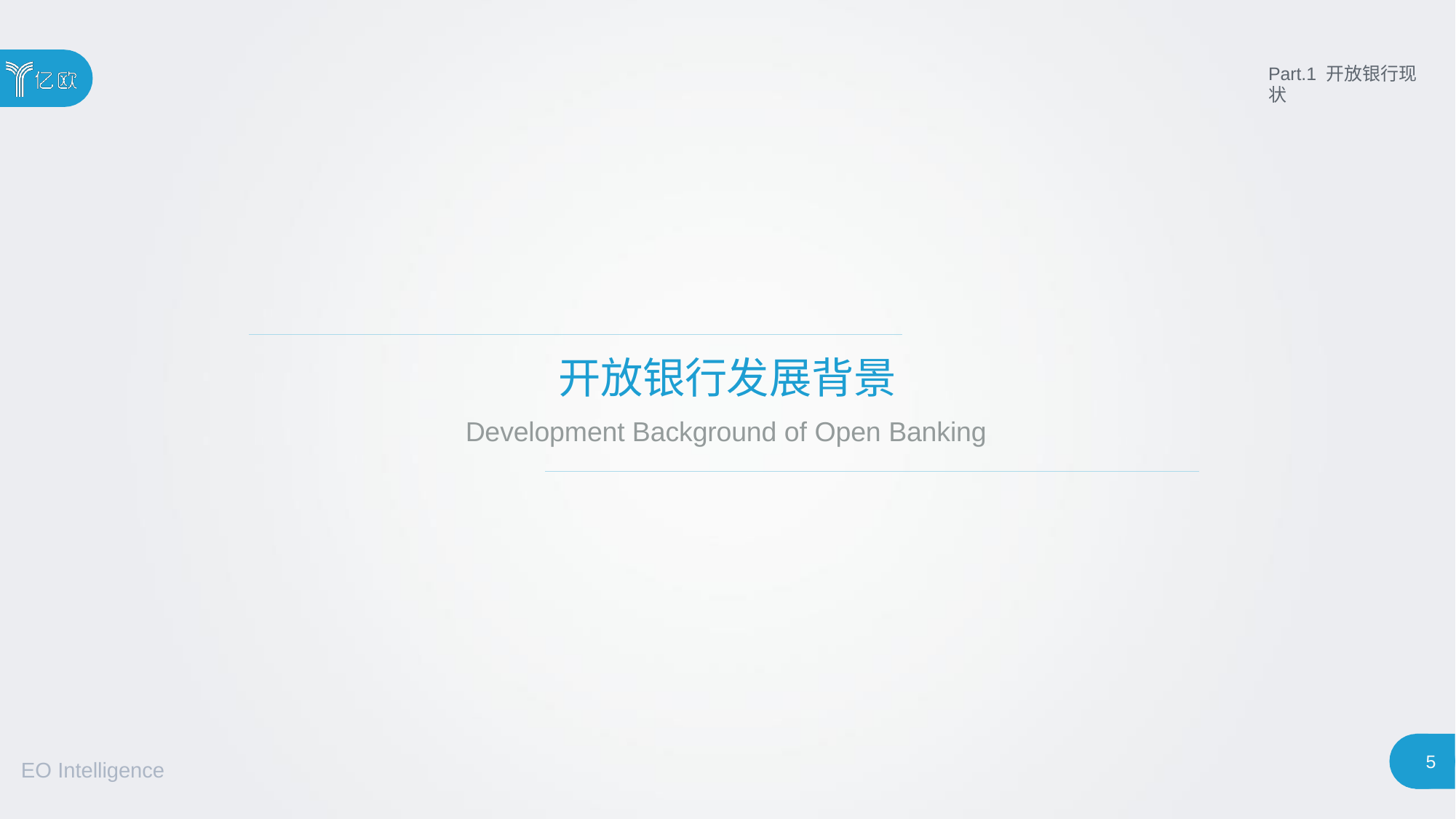

Part.1 开放银行现状

# 开放银行发展背景
Development Background of Open Banking

5
EO Intelligence